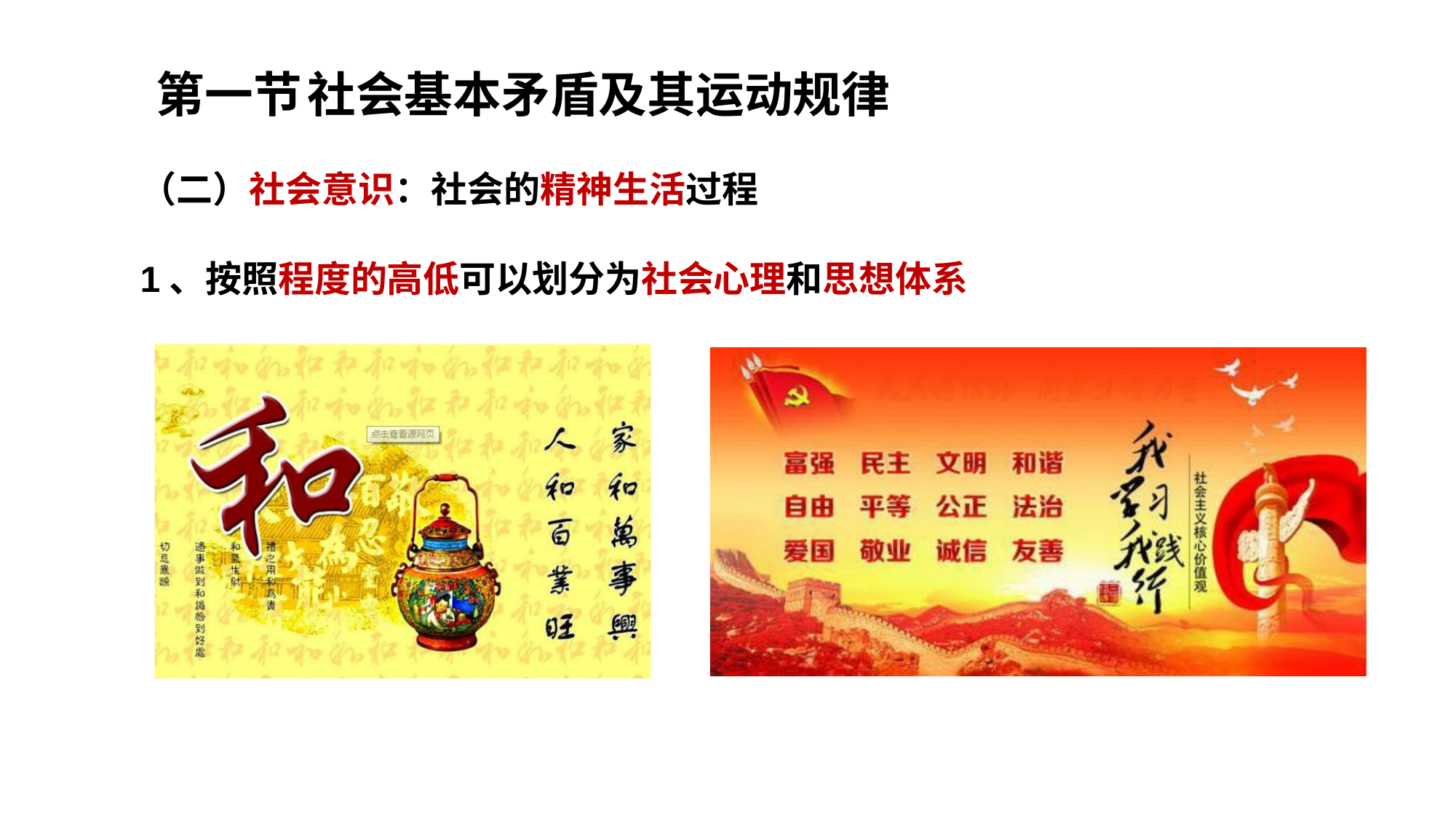

第一节	社会基本矛盾及其运动规律
（二）社会意识：社会的精神生活过程

1、按照程度的高低可以划分为社会心理和思想体系